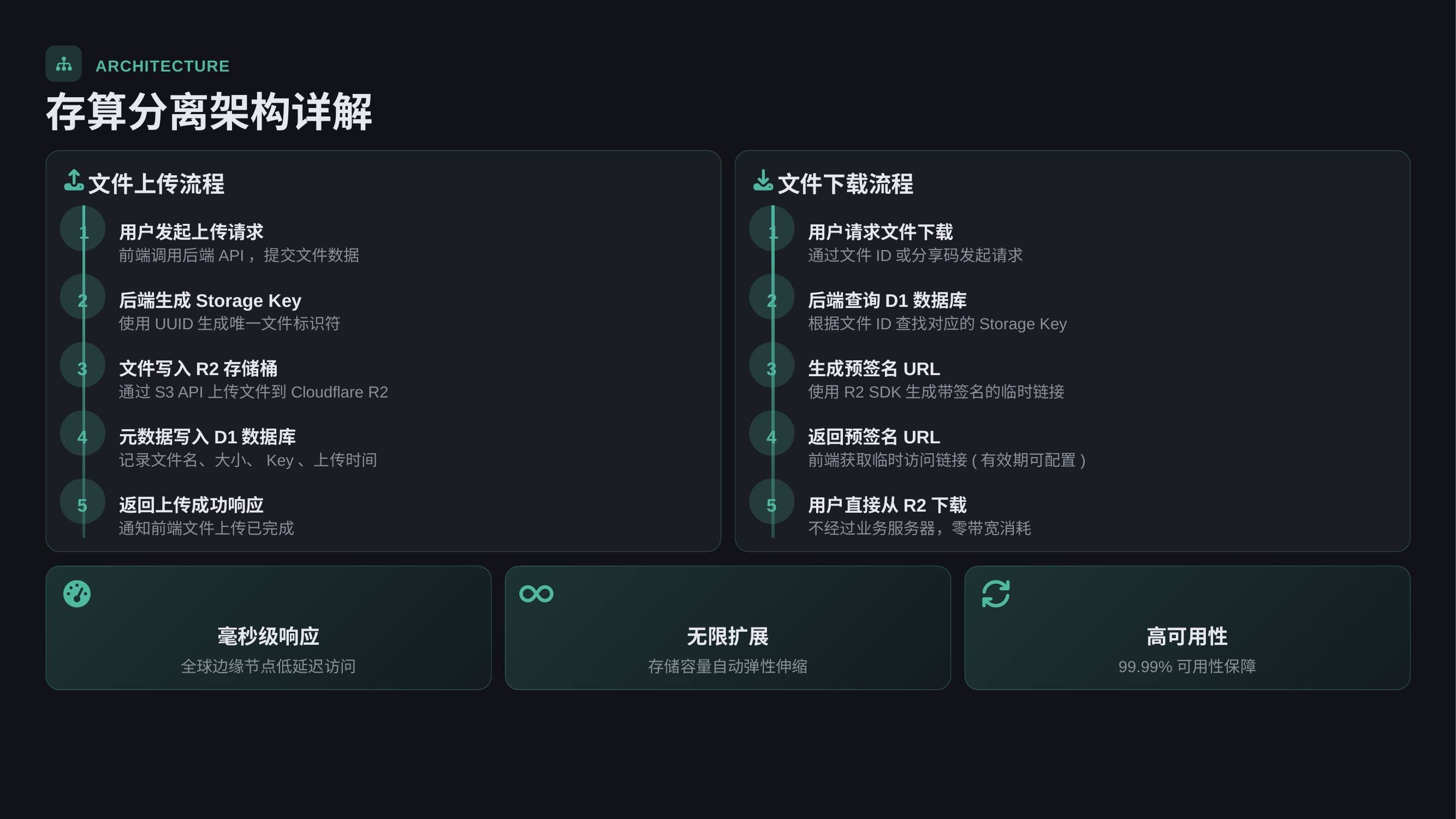

ARCHITECTURE

存算分离架构详解

文件上传流程
文件下载流程

1
用户发起上传请求
1
用户请求文件下载
前端调用后端API，提交文件数据
通过文件ID或分享码发起请求

2
后端生成Storage Key
2
后端查询D1数据库
使用UUID生成唯一文件标识符
根据文件ID查找对应的Storage Key

3
文件写入R2存储桶
3
生成预签名URL
通过S3 API上传文件到Cloudflare R2
使用R2 SDK生成带签名的临时链接

4
元数据写入D1数据库
4
返回预签名URL
记录文件名、大小、Key、上传时间
前端获取临时访问链接(有效期可配置)

5
返回上传成功响应
5
用户直接从R2下载
通知前端文件上传已完成
不经过业务服务器，零带宽消耗

毫秒级响应
无限扩展
高可用性
全球边缘节点低延迟访问
存储容量自动弹性伸缩
99.99%可用性保障